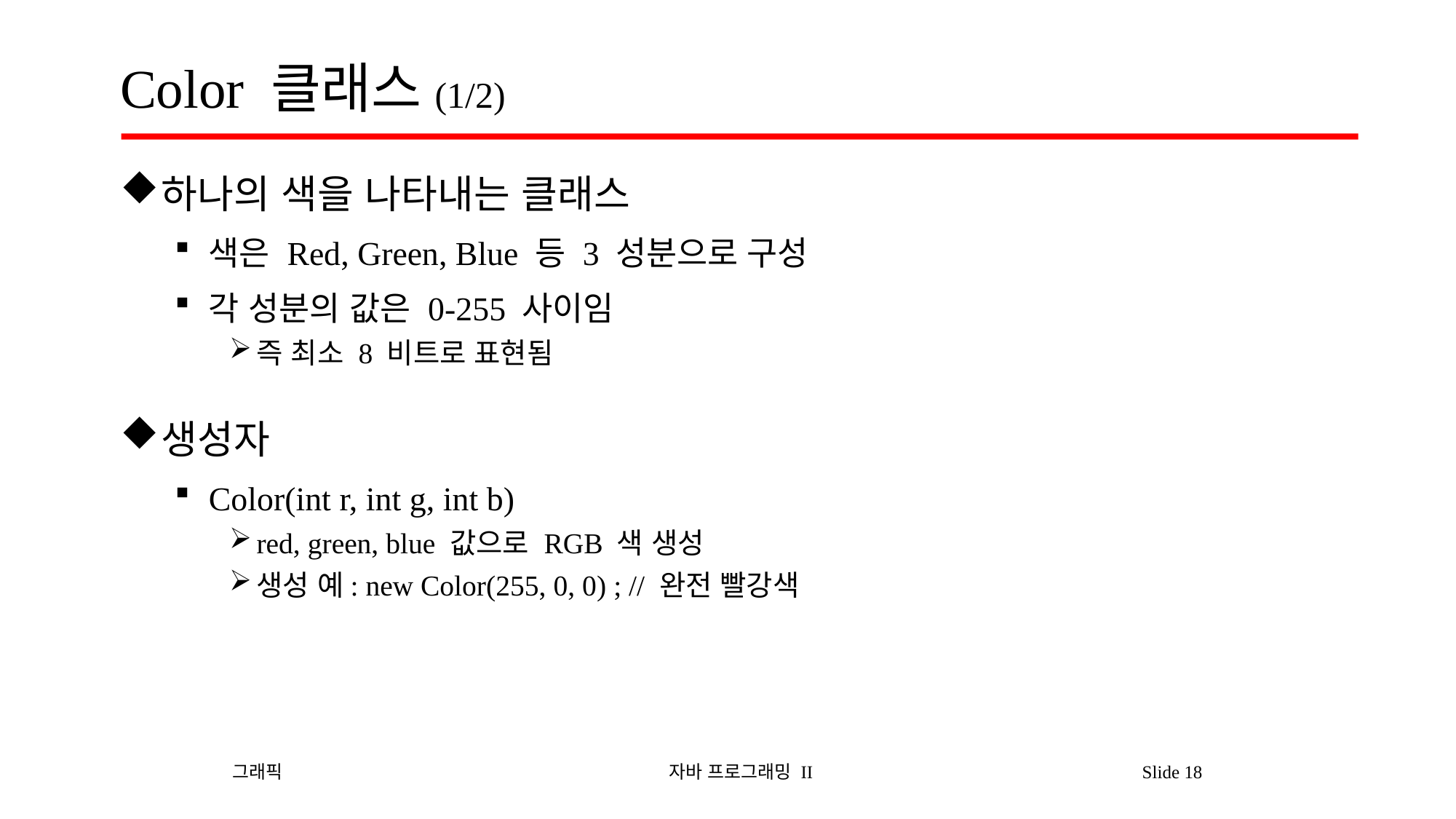

# Color 클래스(1/2)
하나의 색을 나타내는 클래스
색은 Red, Green, Blue 등 3 성분으로 구성
각 성분의 값은 0-255 사이임
즉 최소 8 비트로 표현됨
생성자
Color(int r, int g, int b)
red, green, blue 값으로 RGB 색 생성
생성 예: new Color(255, 0, 0) ; // 완전 빨강색